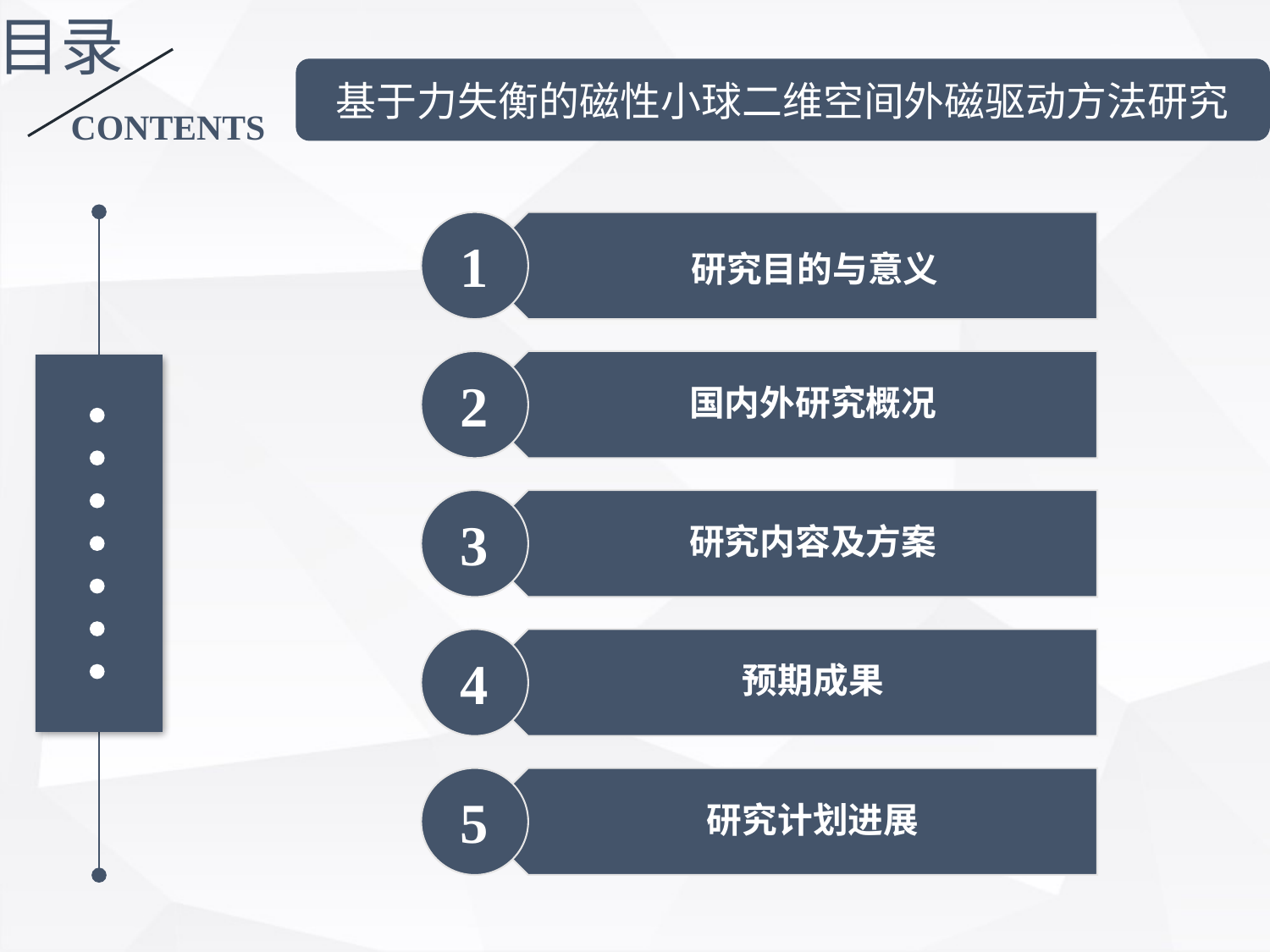

目录
CONTENTS
基于力失衡的磁性小球二维空间外磁驱动方法研究

1
研究目的与意义

国内外研究概况

2
研究内容及方案

3
预期成果

4
研究计划进展

5